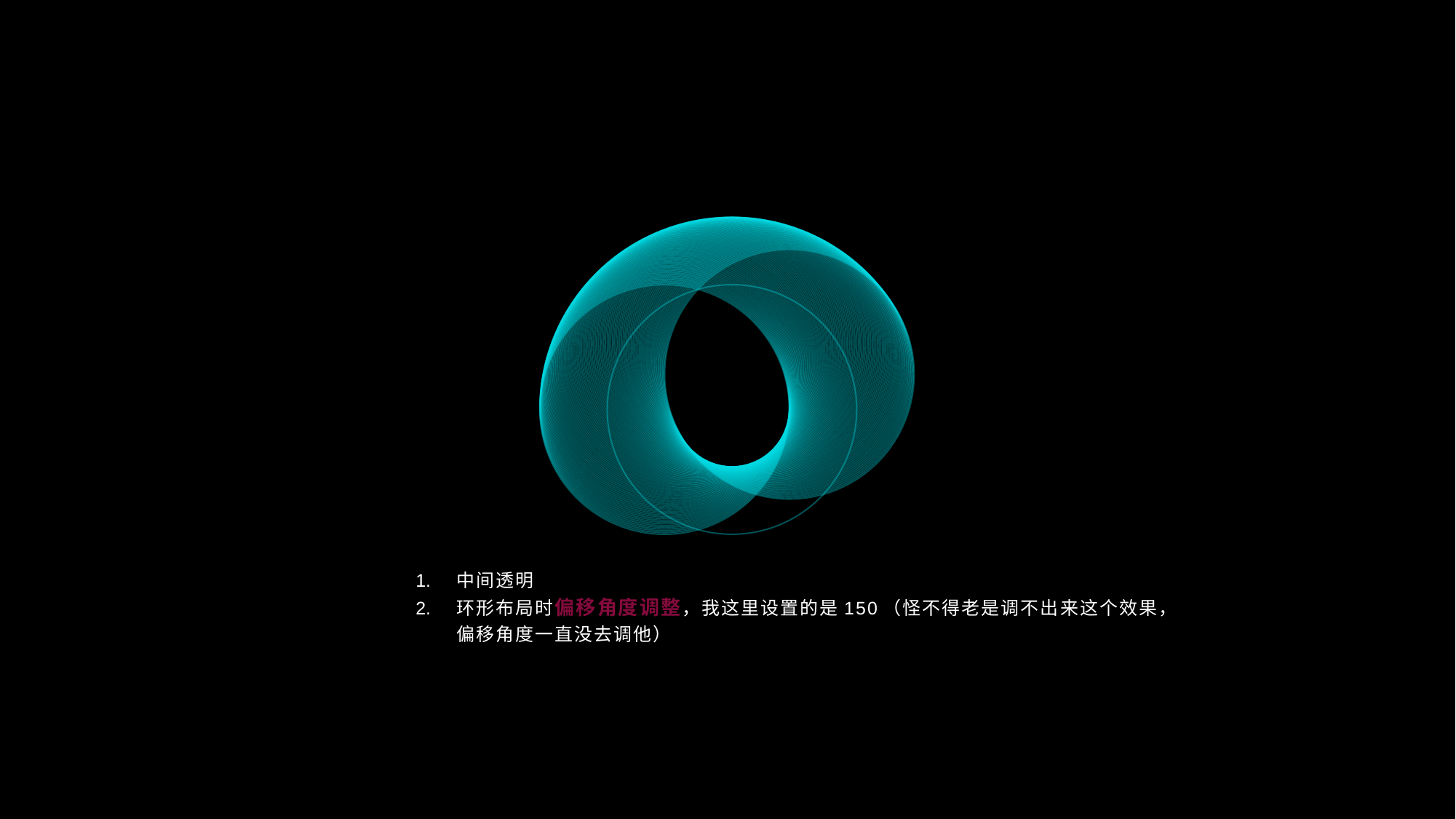

中间透明
环形布局时偏移角度调整，我这里设置的是150（怪不得老是调不出来这个效果，偏移角度一直没去调他）